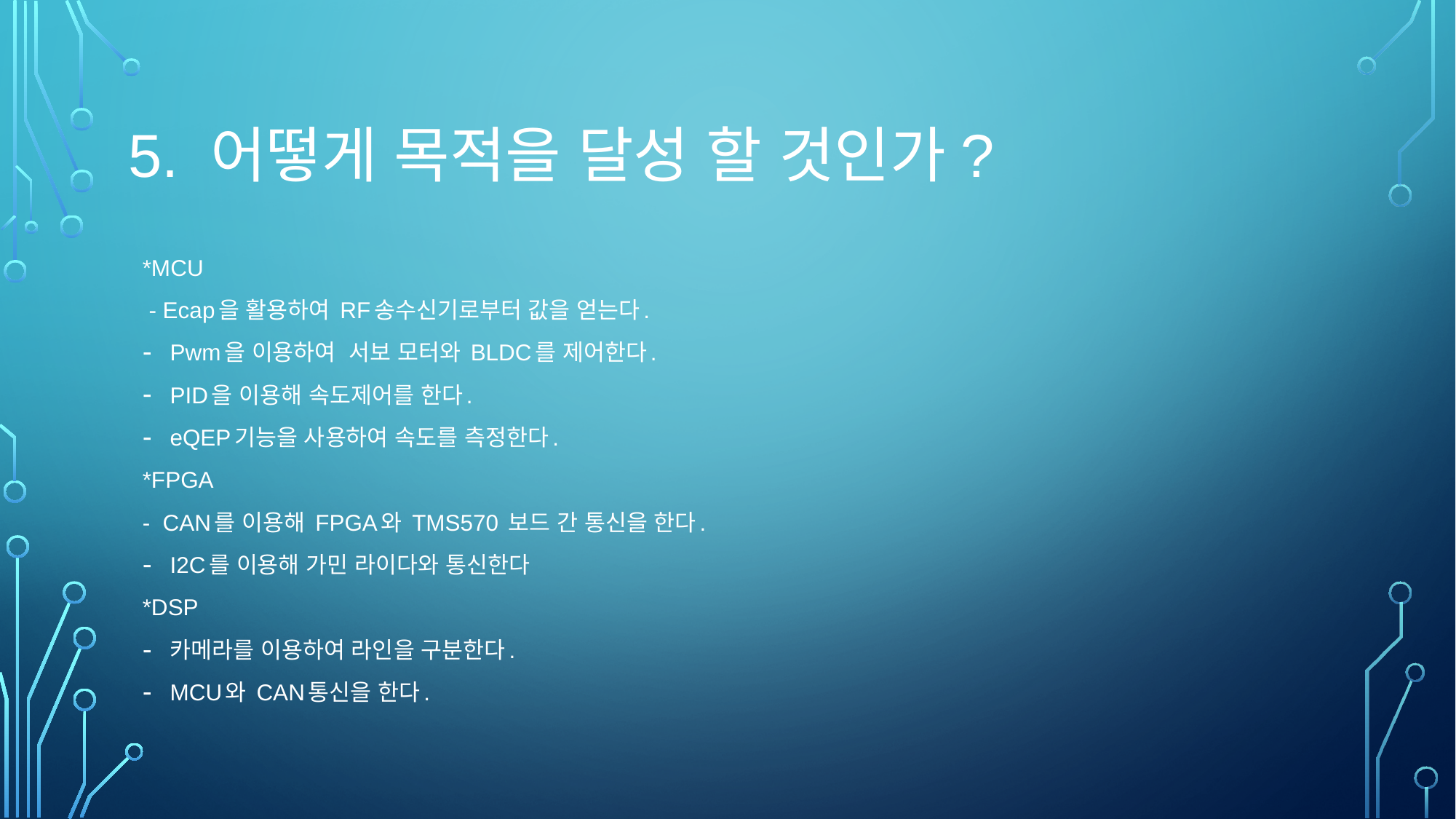

# 5. 어떻게 목적을 달성 할 것인가?
*MCU
 - Ecap을 활용하여 RF송수신기로부터 값을 얻는다.
Pwm을 이용하여  서보 모터와 BLDC를 제어한다.
PID을 이용해 속도제어를 한다.
eQEP기능을 사용하여 속도를 측정한다.
*FPGA
-  CAN를 이용해 FPGA와 TMS570 보드 간 통신을 한다.
I2C를 이용해 가민 라이다와 통신한다
*DSP
카메라를 이용하여 라인을 구분한다.
MCU와 CAN통신을 한다.